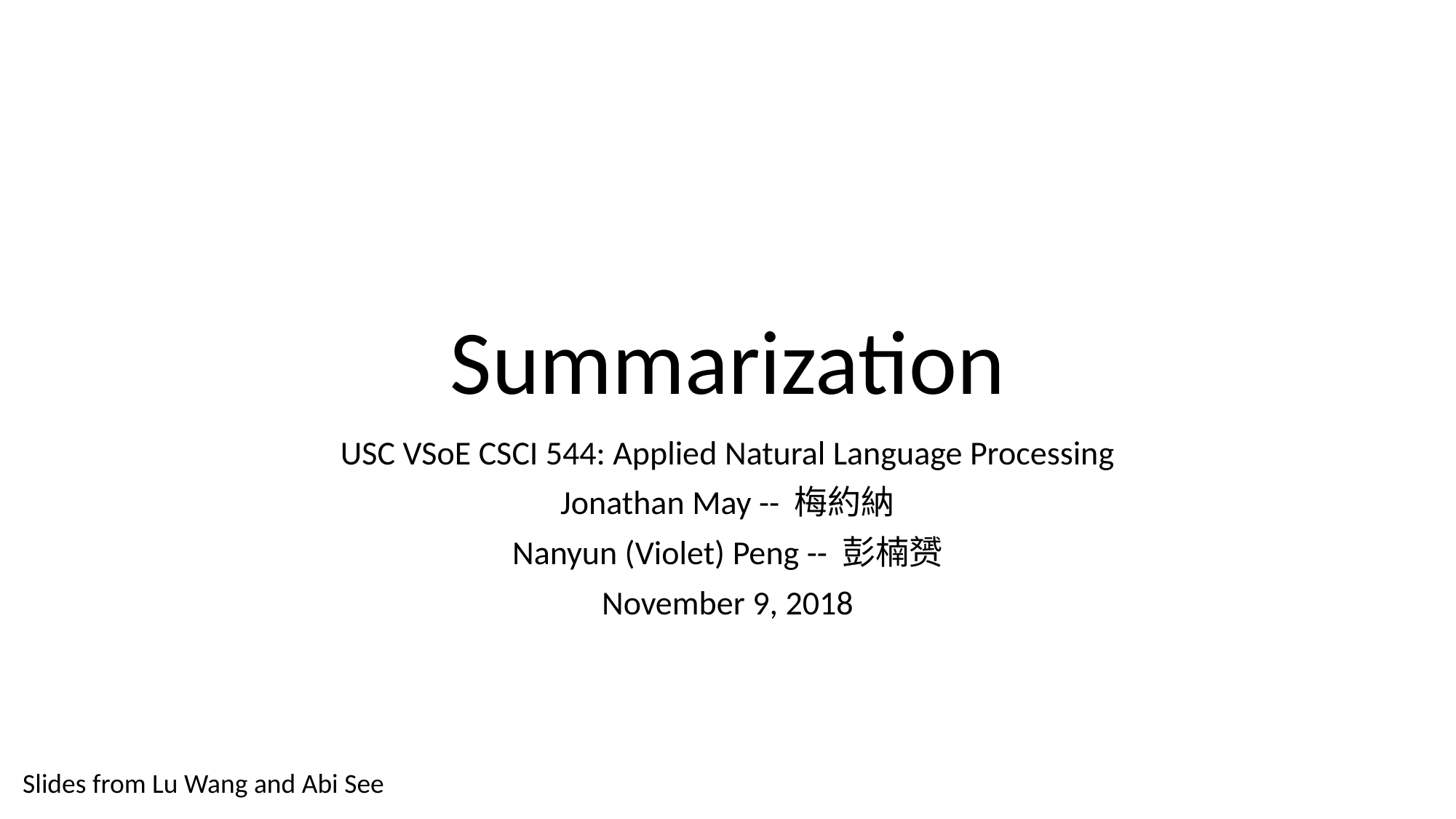

# Summarization
USC VSoE CSCI 544: Applied Natural Language Processing
Jonathan May -- 梅約納
Nanyun (Violet) Peng -- 彭楠赟
November 9, 2018

Slides from Lu Wang and Abi See